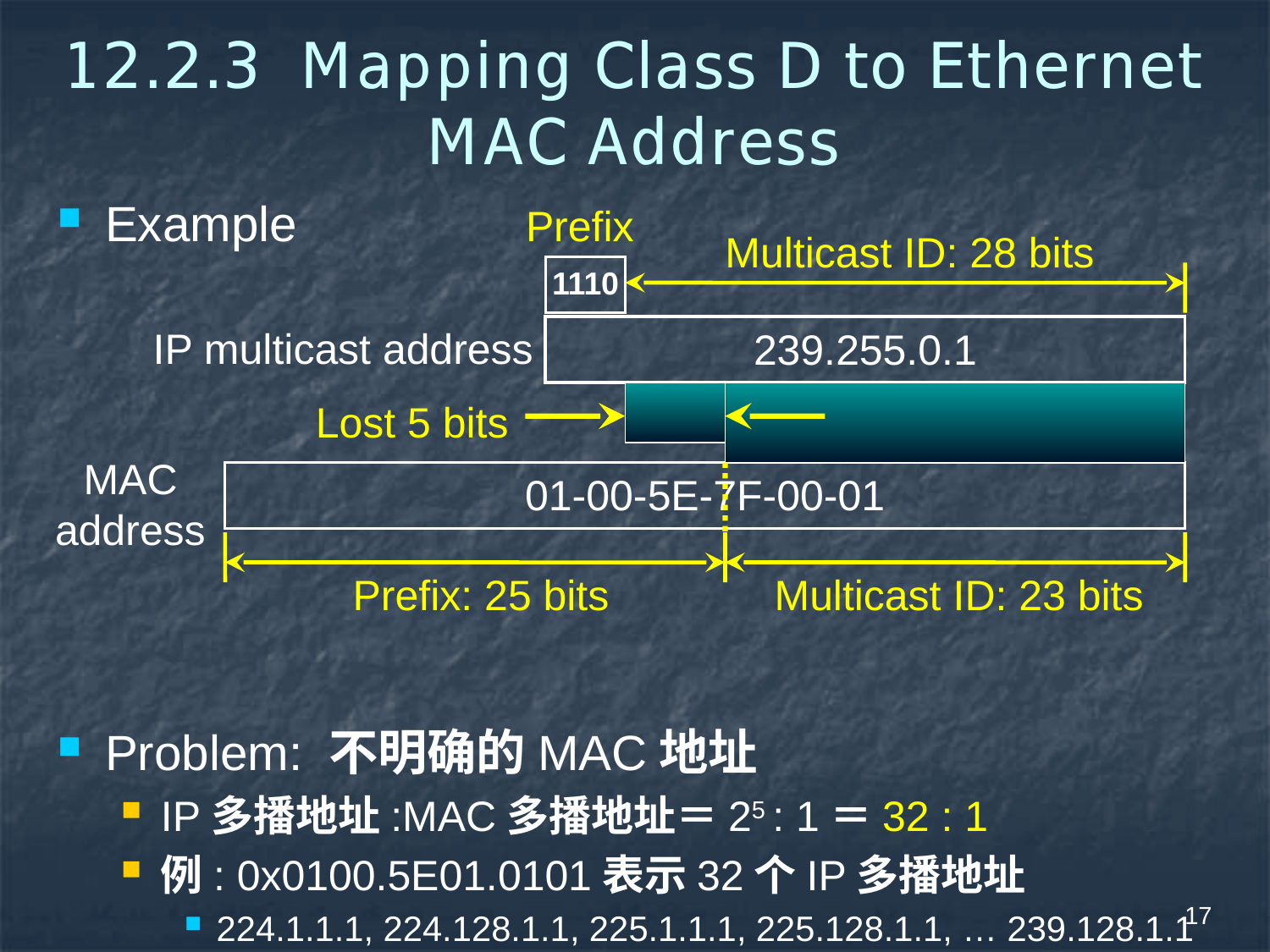

# 12.2.3  Mapping Class D to Ethernet MAC Address
Example

Problem: 不明确的MAC地址
IP多播地址:MAC多播地址＝25 : 1＝32 : 1
例: 0x0100.5E01.0101表示32个IP多播地址
224.1.1.1, 224.128.1.1, 225.1.1.1, 225.128.1.1, … 239.128.1.1
Prefix
Multicast ID: 28 bits
1110

IP multicast address
239.255.0.1

Lost 5 bits

MAC
address
01-00-5E-7F-00-01

Prefix: 25 bits

Multicast ID: 23 bits
17